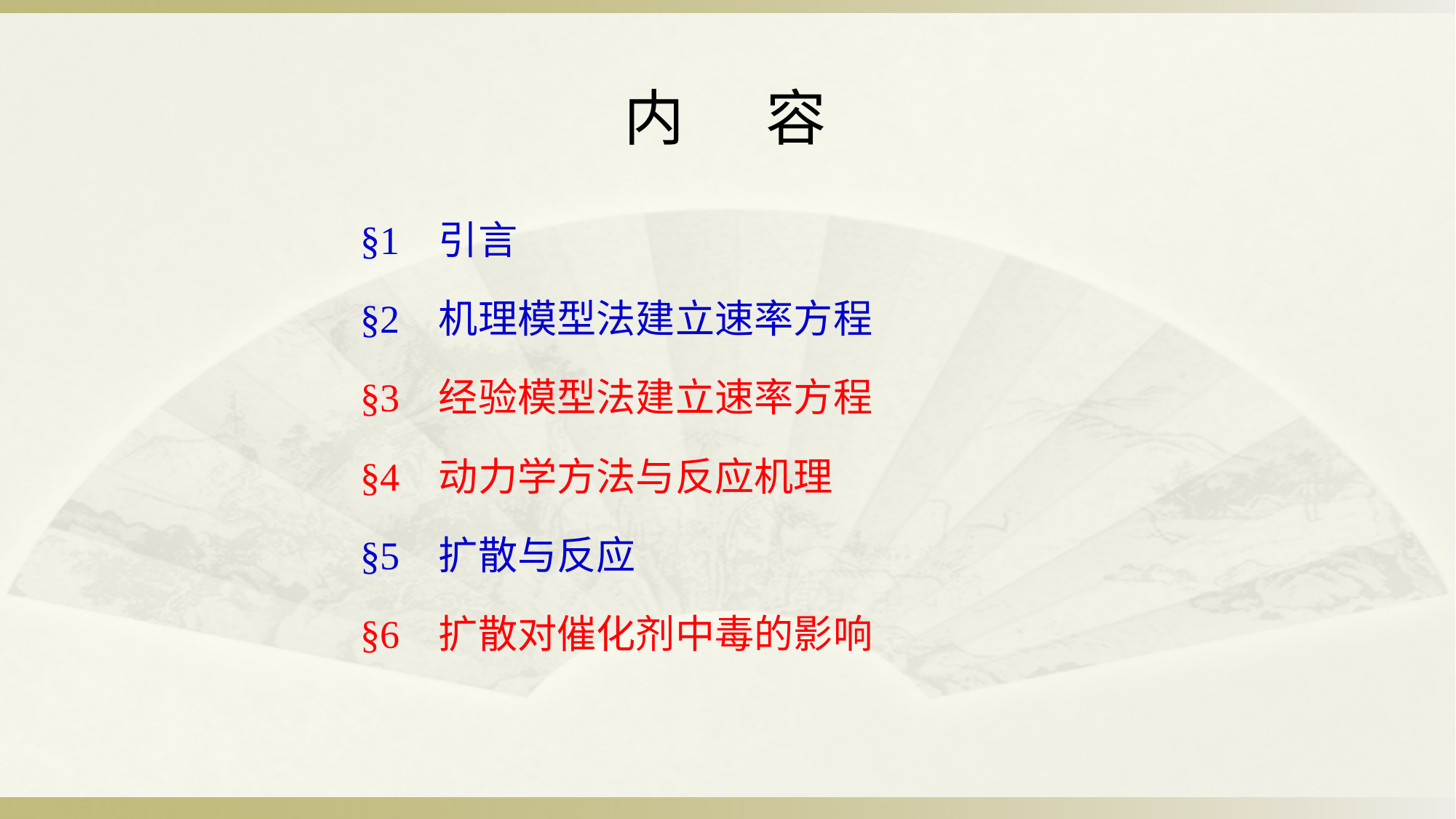

内      容
§1   引言
§2   机理模型法建立速率方程
§3   经验模型法建立速率方程
§4   动力学方法与反应机理
§5   扩散与反应
§6   扩散对催化剂中毒的影响